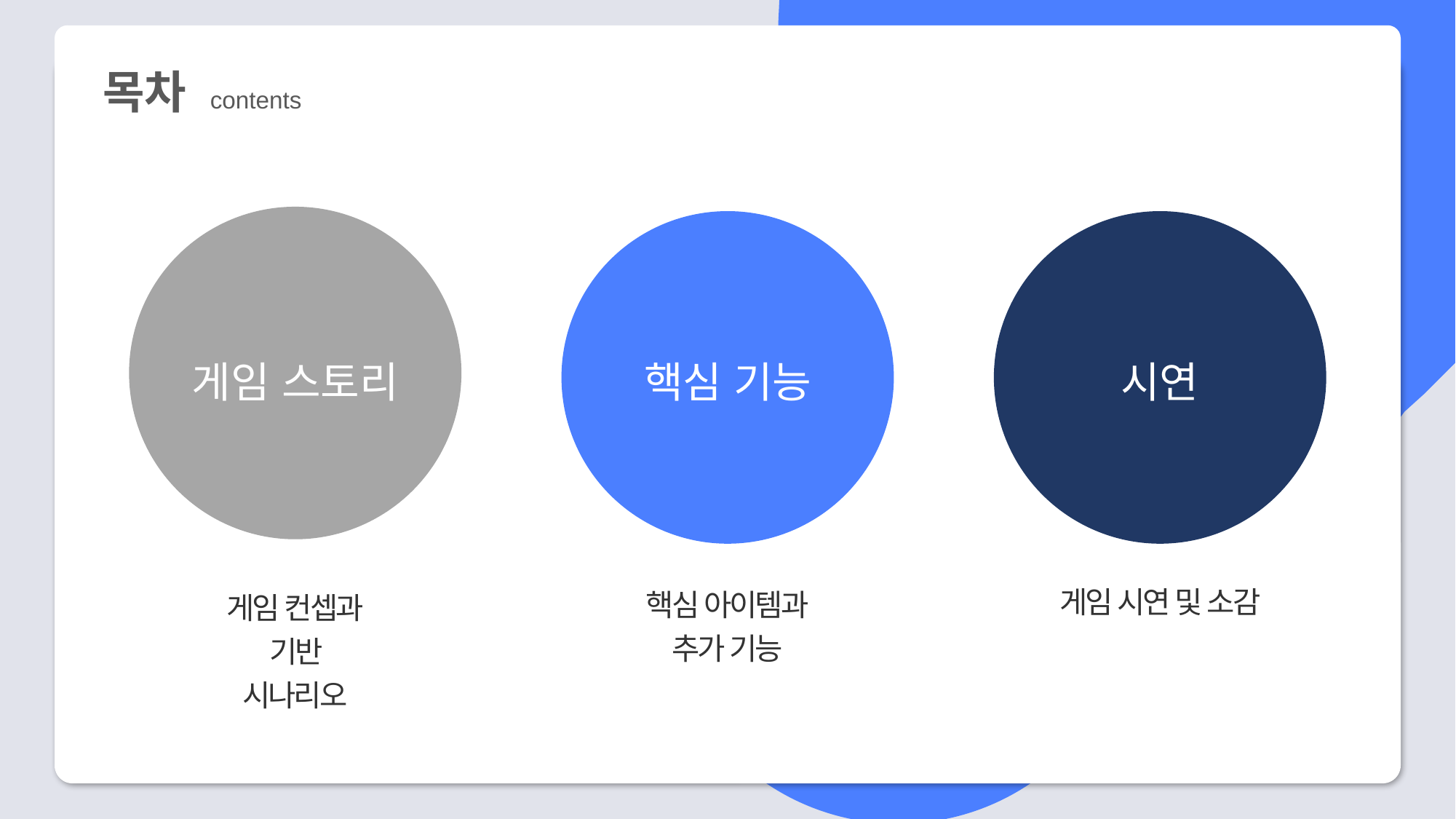

목차 contents

게임 스토리
게임 컨셉과
기반 시나리오

시연
게임 시연 및 소감

핵심 기능
핵심 아이템과
추가 기능